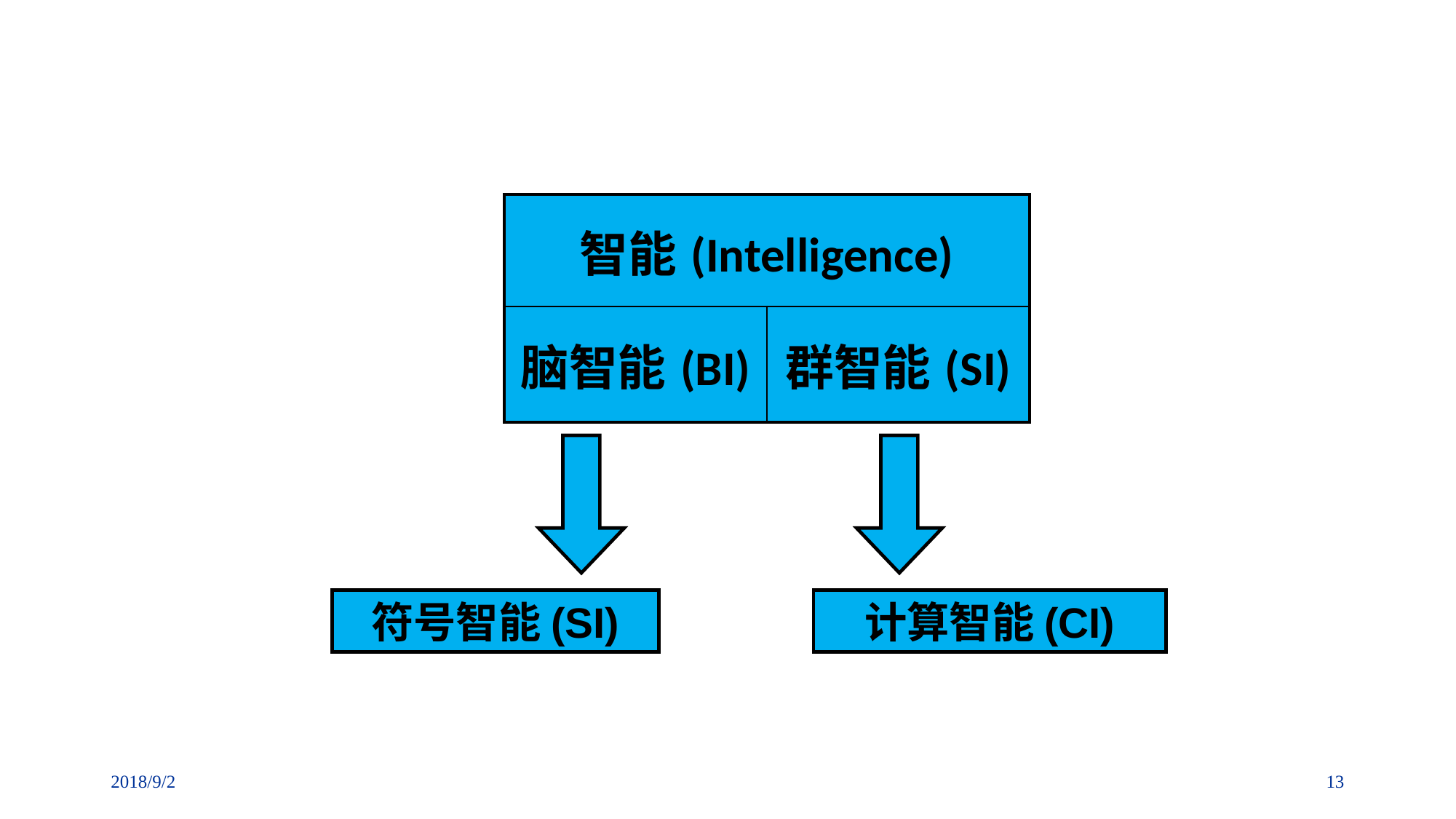

| 智能(Intelligence) |  |
| --- | --- |
| 脑智能(BI) | 群智能(SI) |

符号智能(SI)
计算智能(CI)
13
2018/9/2